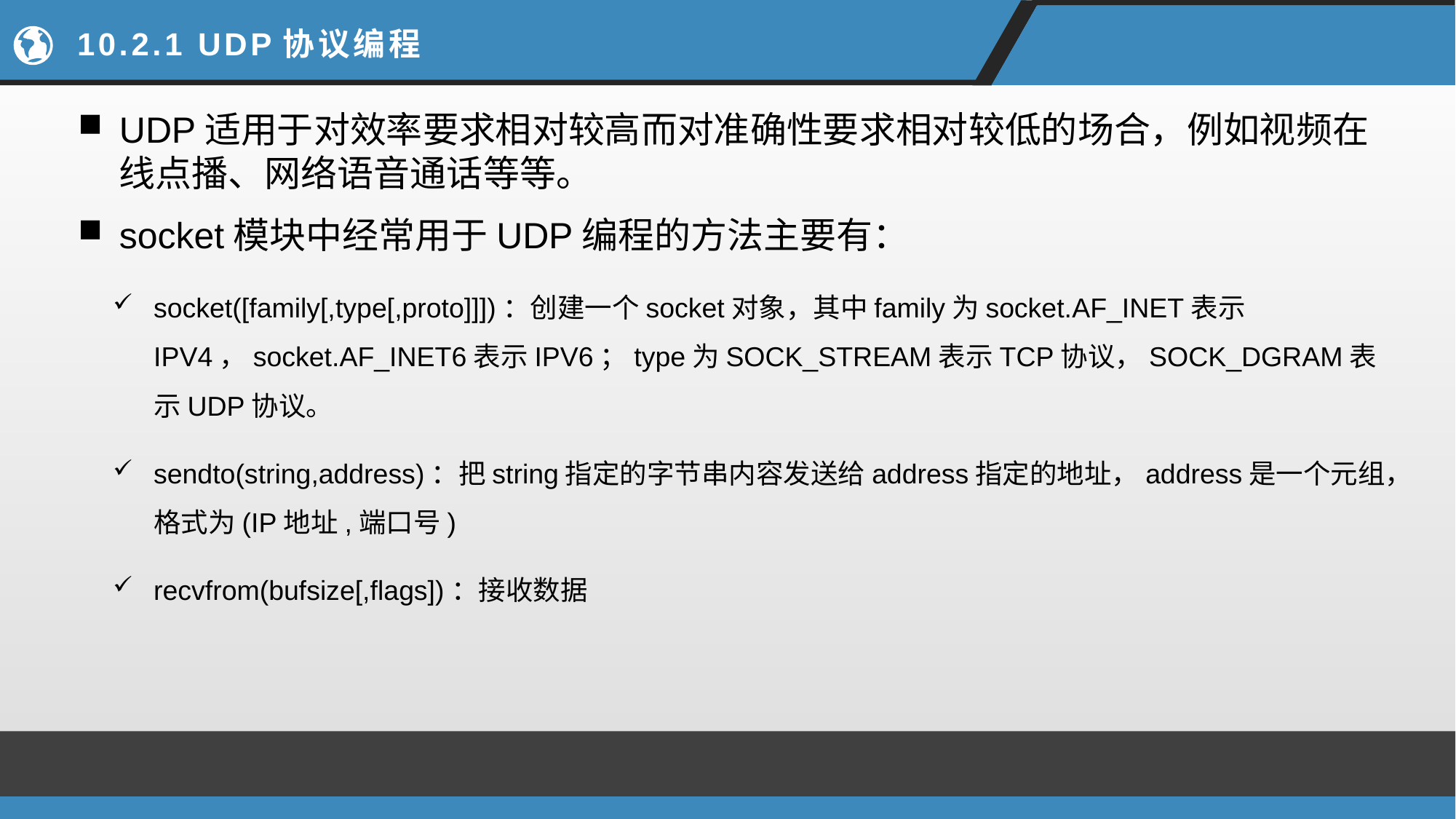

# 10.2.1 UDP协议编程

UDP适用于对效率要求相对较高而对准确性要求相对较低的场合，例如视频在线点播、网络语音通话等等。
socket模块中经常用于UDP编程的方法主要有：
socket([family[,type[,proto]]])：创建一个socket对象，其中family为socket.AF_INET表示IPV4，socket.AF_INET6表示IPV6；type为SOCK_STREAM表示TCP协议，SOCK_DGRAM表示UDP协议。
sendto(string,address)：把string指定的字节串内容发送给address指定的地址，address是一个元组，格式为(IP地址,端口号)
recvfrom(bufsize[,flags])：接收数据